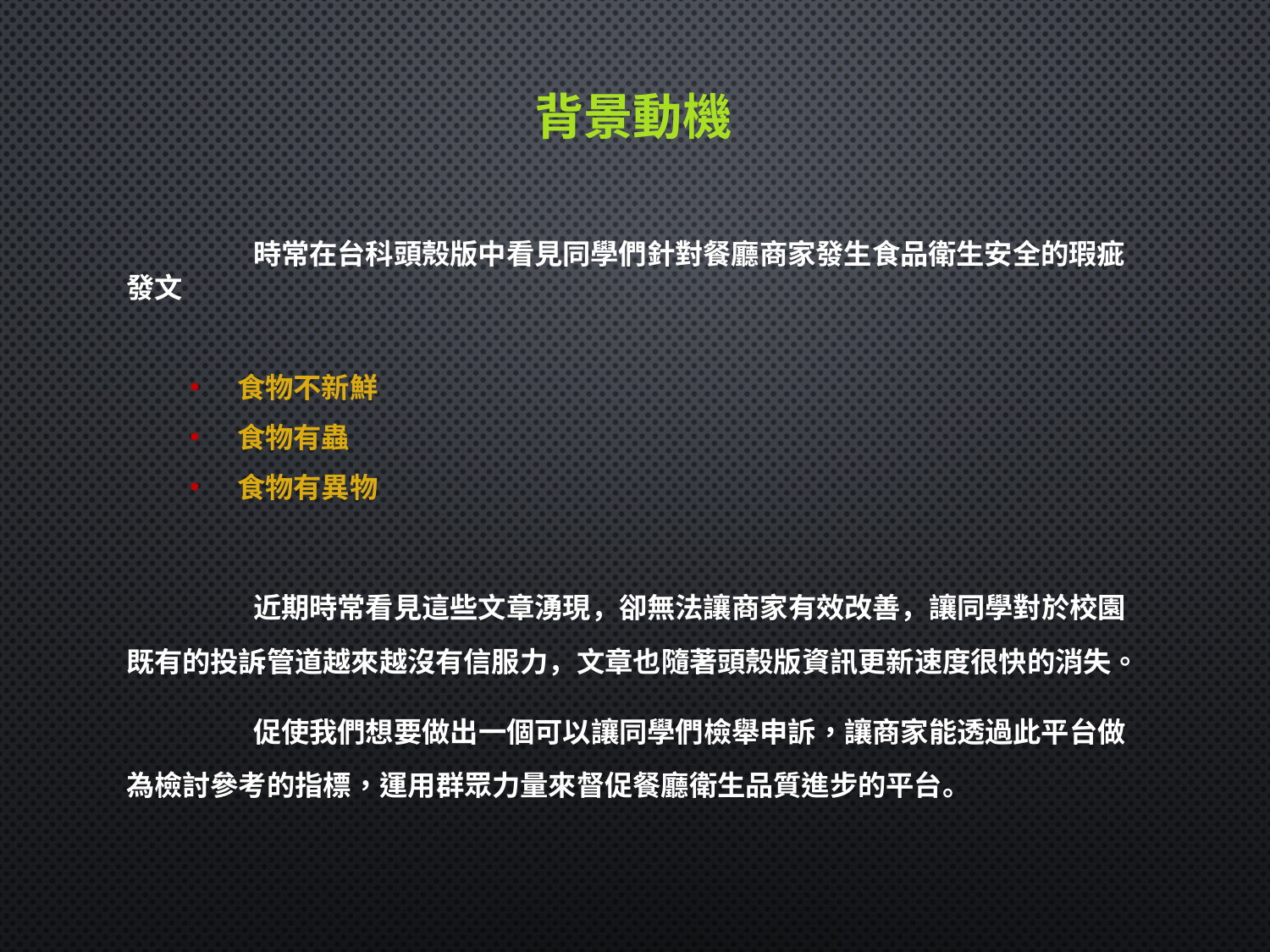

# 背景動機
	時常在台科頭殼版中看見同學們針對餐廳商家發生食品衛生安全的瑕疵發文

食物不新鮮
食物有蟲
食物有異物

	近期時常看見這些文章湧現，卻無法讓商家有效改善，讓同學對於校園既有的投訴管道越來越沒有信服力，文章也隨著頭殼版資訊更新速度很快的消失。
	促使我們想要做出一個可以讓同學們檢舉申訴，讓商家能透過此平台做為檢討參考的指標，運用群眾力量來督促餐廳衛生品質進步的平台。